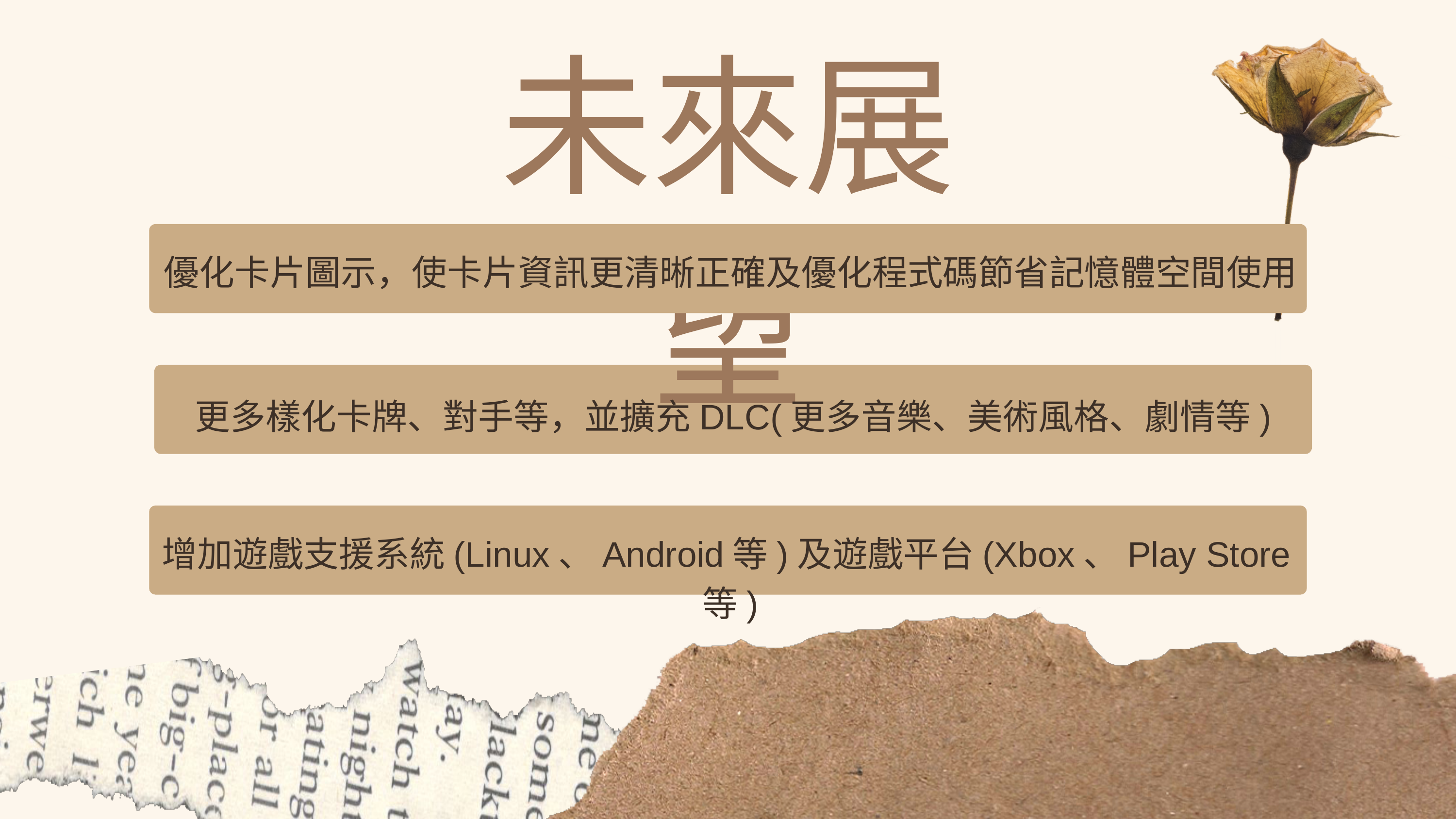

未來展望

優化卡片圖示，使卡片資訊更清晰正確及優化程式碼節省記憶體空間使用

更多樣化卡牌、對手等，並擴充DLC(更多音樂、美術風格、劇情等)

增加遊戲支援系統(Linux、Android等)及遊戲平台(Xbox、Play Store等)